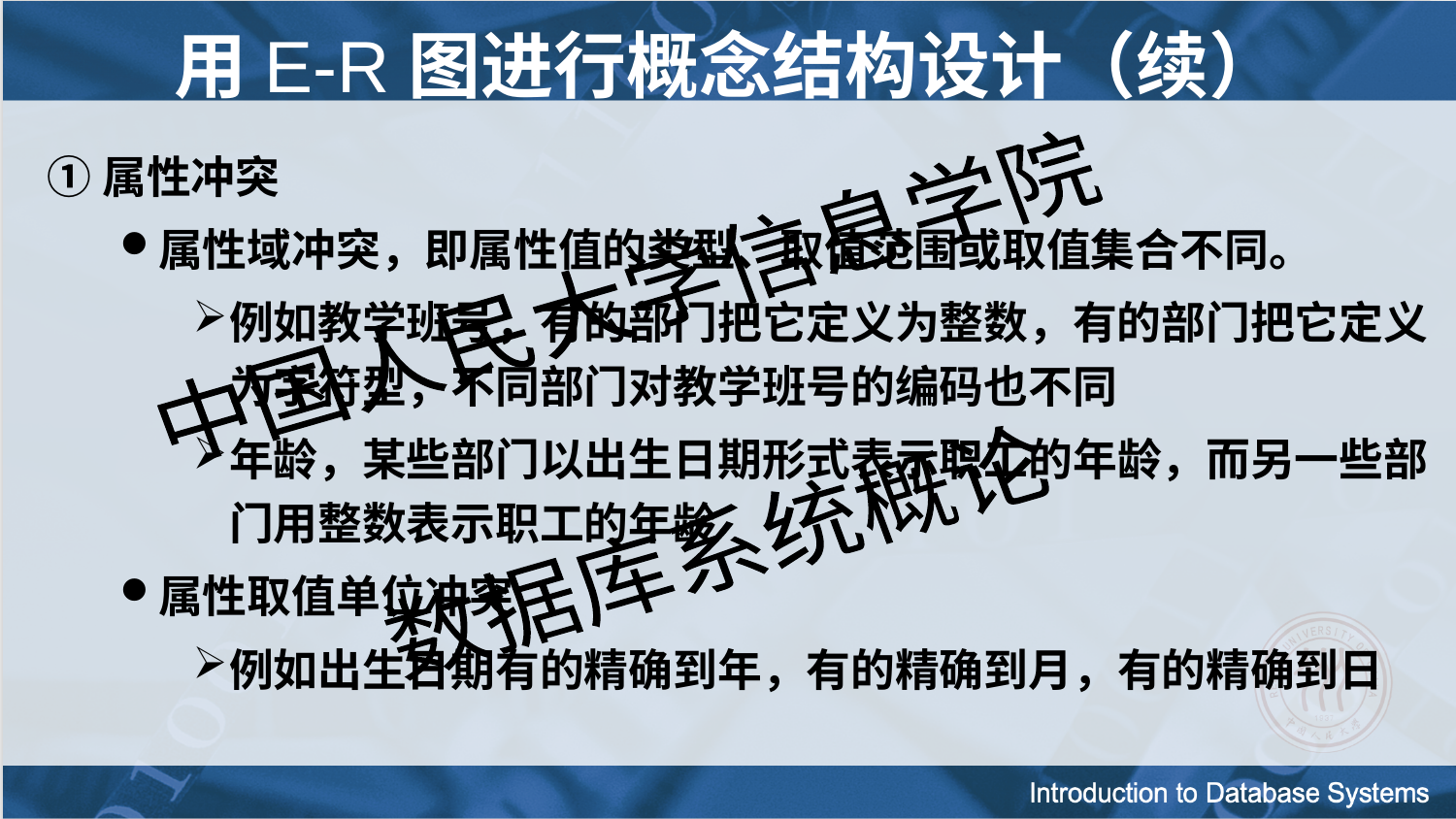

用E-R图进行概念结构设计（续）
①属性冲突
属性域冲突，即属性值的类型、取值范围或取值集合不同。
例如教学班号，有的部门把它定义为整数，有的部门把它定义为字符型，不同部门对教学班号的编码也不同
年龄，某些部门以出生日期形式表示职工的年龄，而另一些部门用整数表示职工的年龄
属性取值单位冲突
例如出生日期有的精确到年，有的精确到月，有的精确到日